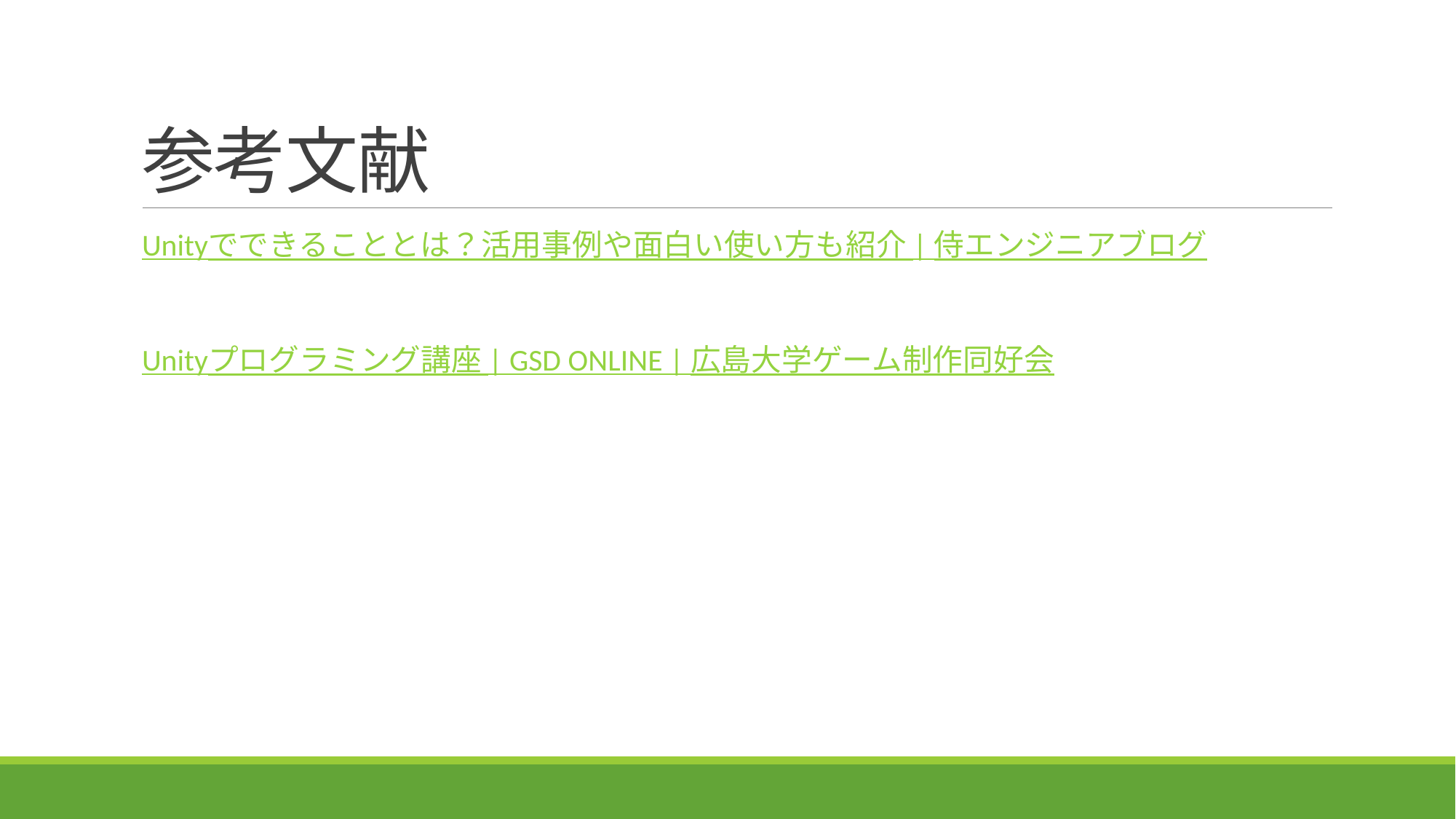

# 参考文献
Unityでできることとは？活用事例や面白い使い方も紹介 | 侍エンジニアブログ

Unityプログラミング講座 | GSD ONLINE | 広島大学ゲーム制作同好会